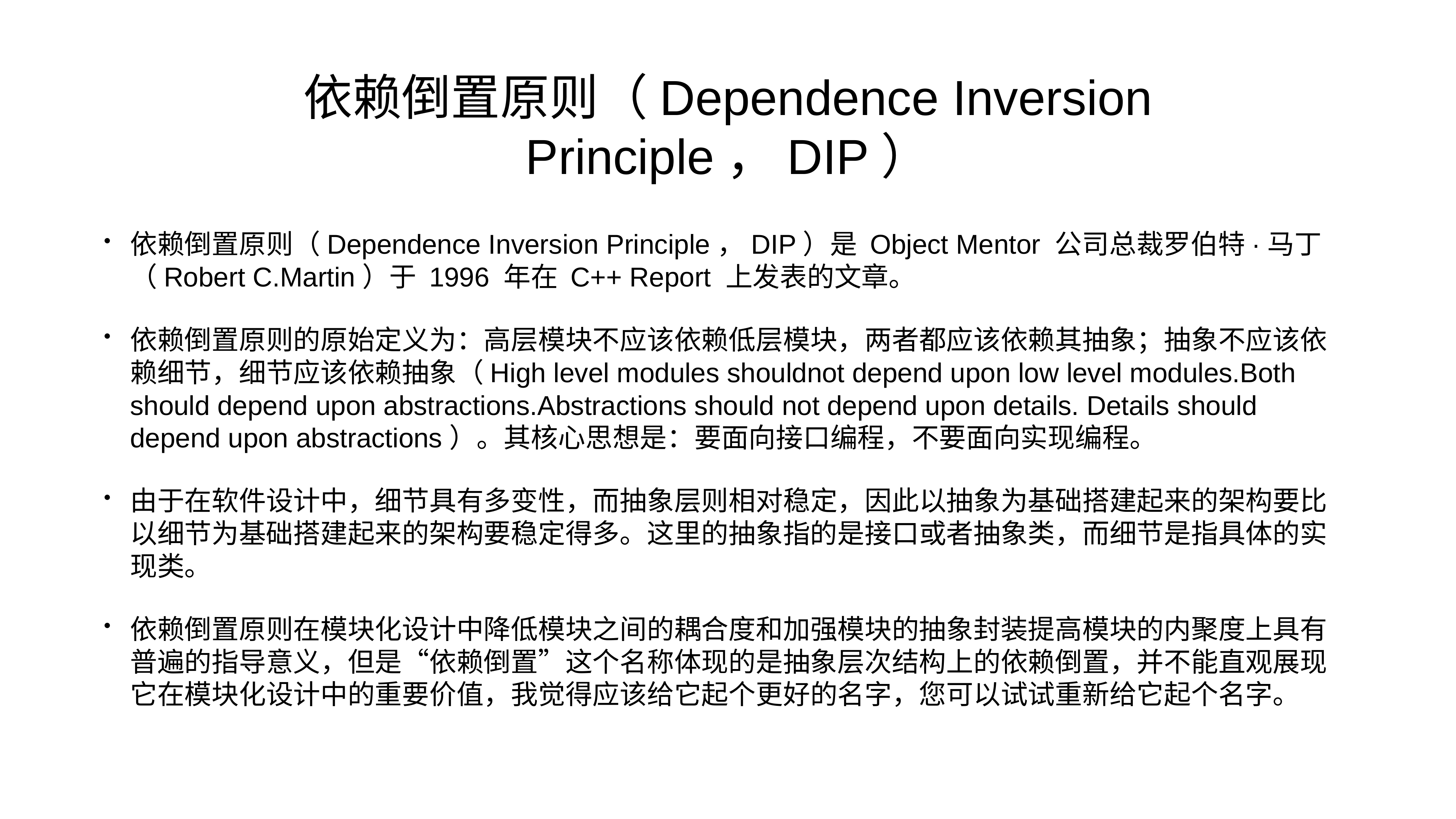

# 依赖倒置原则（Dependence Inversion Principle，DIP）
依赖倒置原则（Dependence Inversion Principle，DIP）是 Object Mentor 公司总裁罗伯特·马丁（Robert C.Martin）于 1996 年在 C++ Report 上发表的文章。
依赖倒置原则的原始定义为：高层模块不应该依赖低层模块，两者都应该依赖其抽象；抽象不应该依赖细节，细节应该依赖抽象（High level modules shouldnot depend upon low level modules.Both should depend upon abstractions.Abstractions should not depend upon details. Details should depend upon abstractions）。其核心思想是：要面向接口编程，不要面向实现编程。
由于在软件设计中，细节具有多变性，而抽象层则相对稳定，因此以抽象为基础搭建起来的架构要比以细节为基础搭建起来的架构要稳定得多。这里的抽象指的是接口或者抽象类，而细节是指具体的实现类。
依赖倒置原则在模块化设计中降低模块之间的耦合度和加强模块的抽象封装提高模块的内聚度上具有普遍的指导意义，但是“依赖倒置”这个名称体现的是抽象层次结构上的依赖倒置，并不能直观展现它在模块化设计中的重要价值，我觉得应该给它起个更好的名字，您可以试试重新给它起个名字。